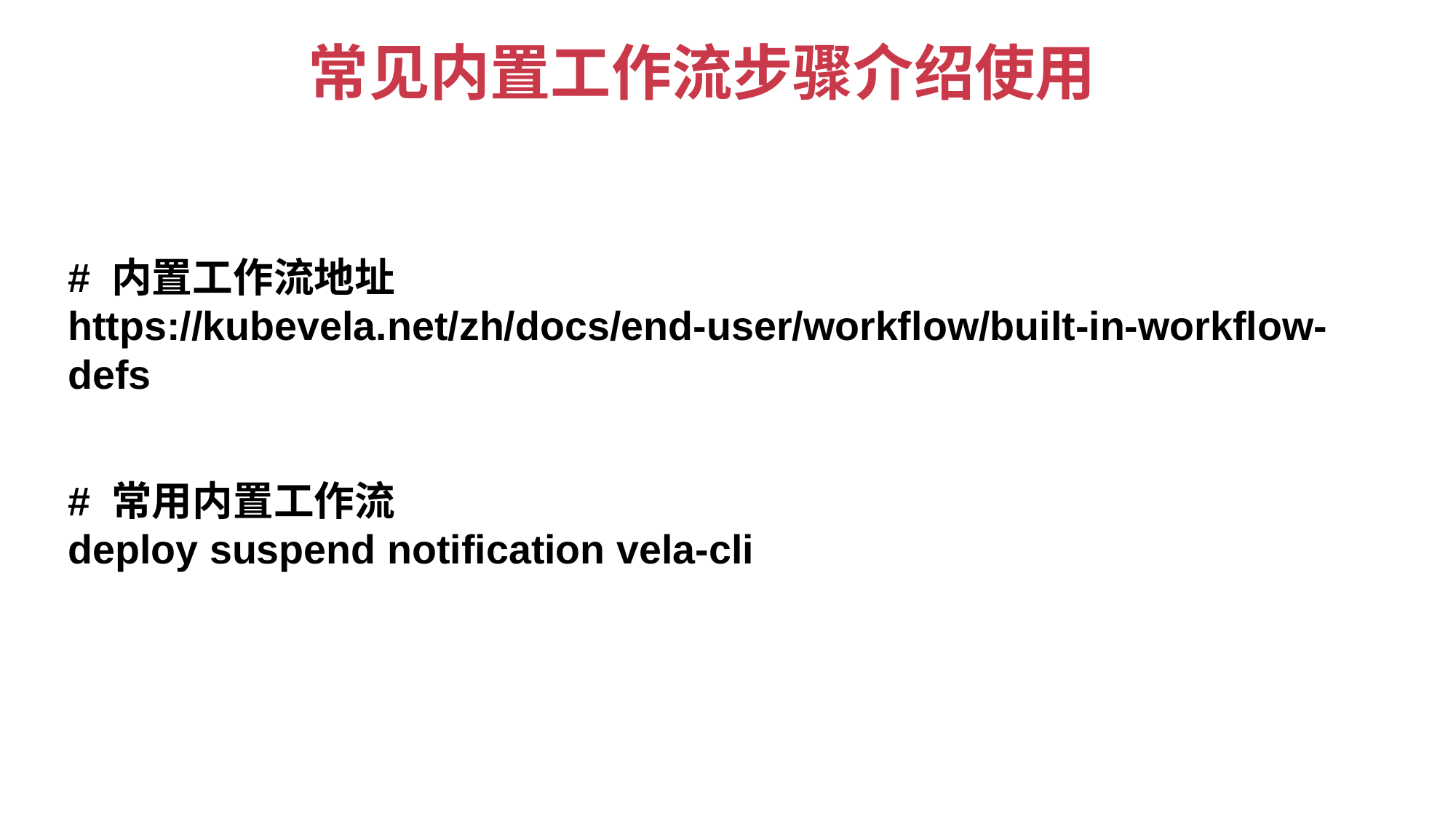

常见内置工作流步骤介绍使用

# 内置工作流地址
https://kubevela.net/zh/docs/end-user/workflow/built-in-workflow-defs

# 常用内置工作流
deploy suspend notification vela-cli